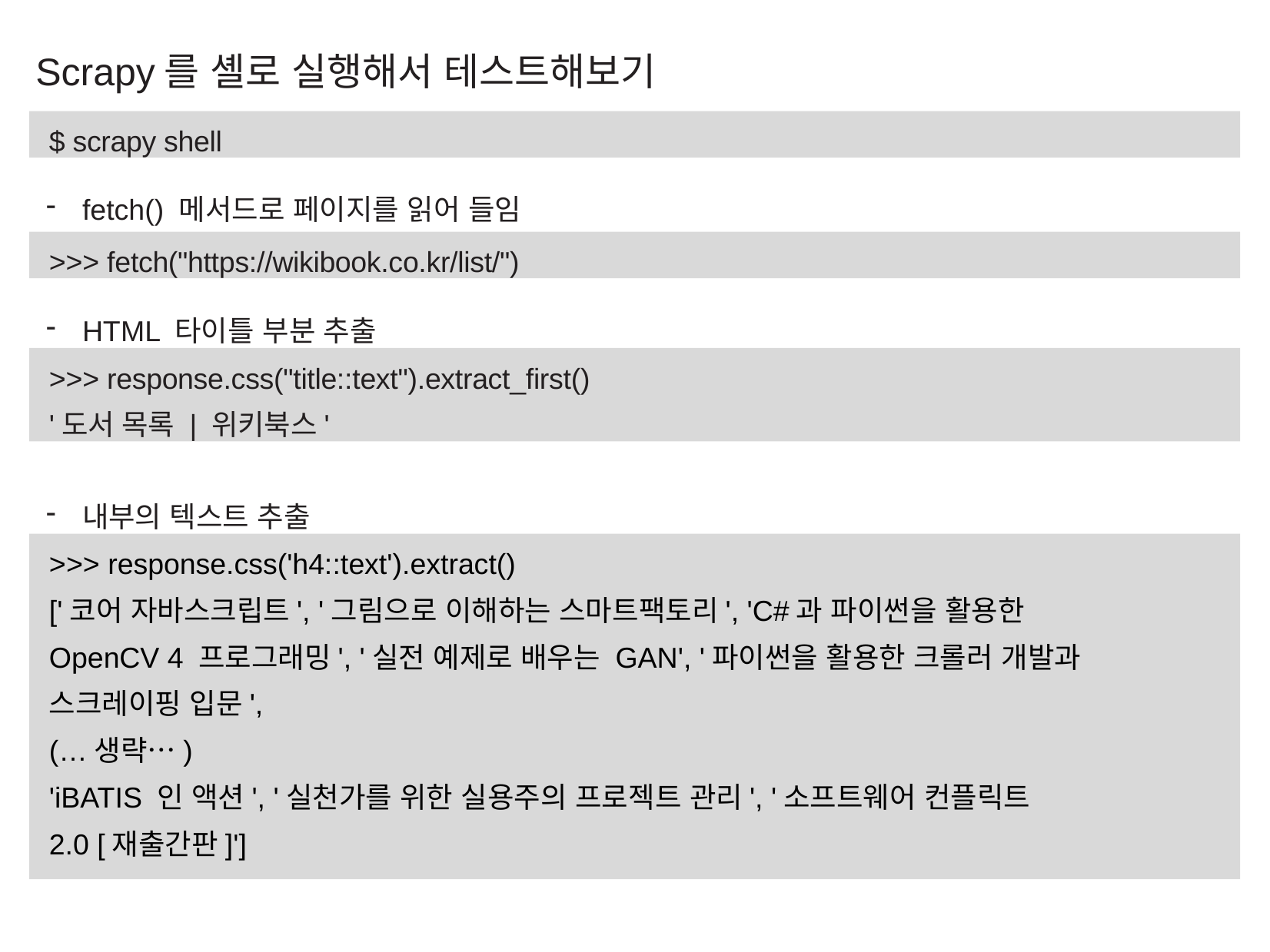

Scrapy를 셸로 실행해서 테스트해보기
$ scrapy shell
fetch() 메서드로 페이지를 읽어 들임
>>> fetch("https://wikibook.co.kr/list/")
HTML 타이틀 부분 추출
>>> response.css("title::text").extract_first()
'도서 목록 | 위키북스'
내부의 텍스트 추출
>>> response.css('h4::text').extract()
['코어 자바스크립트', '그림으로 이해하는 스마트팩토리', 'C#과 파이썬을 활용한
OpenCV 4 프로그래밍', '실전 예제로 배우는 GAN', '파이썬을 활용한 크롤러 개발과
스크레이핑 입문',
(…생략…)
'iBATIS 인 액션', '실천가를 위한 실용주의 프로젝트 관리', '소프트웨어 컨플릭트
2.0 [재출간판]']